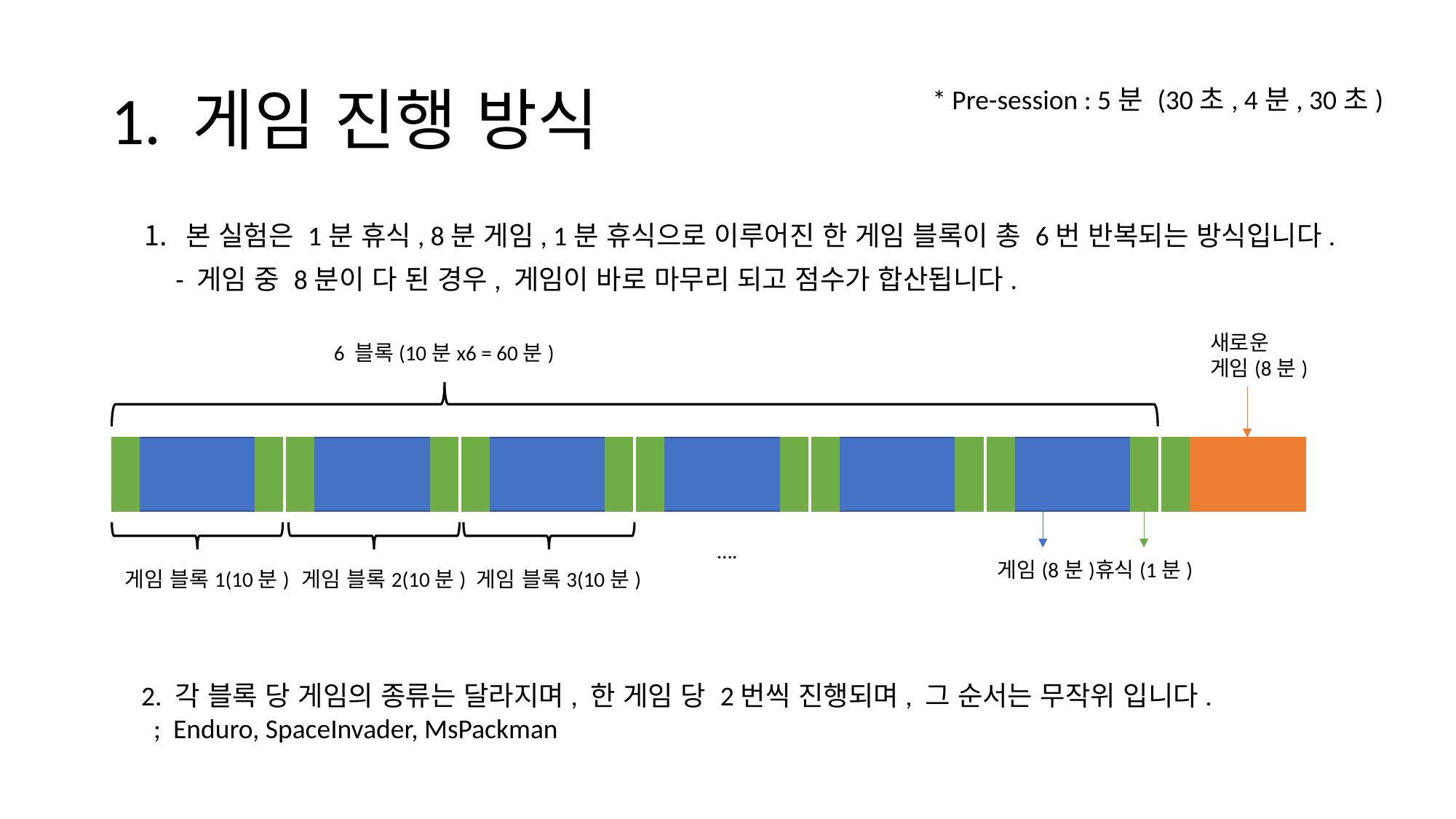

# 1. 게임 진행 방식
* Pre-session : 5분 (30초, 4분, 30초)
본 실험은 1분 휴식, 8분 게임, 1분 휴식으로 이루어진 한 게임 블록이 총 6번 반복되는 방식입니다.

     - 게임 중 8분이 다 된 경우, 게임이 바로 마무리 되고 점수가 합산됩니다.

새로운
게임(8분)
6 블록(10분x6 = 60분)

게임(8분)
휴식(1분)
게임 블록3(10분)
게임 블록2(10분)
게임 블록1(10분)
….
2. 각 블록 당 게임의 종류는 달라지며, 한 게임 당 2번씩 진행되며, 그 순서는 무작위 입니다.
  ;  Enduro, SpaceInvader, MsPackman